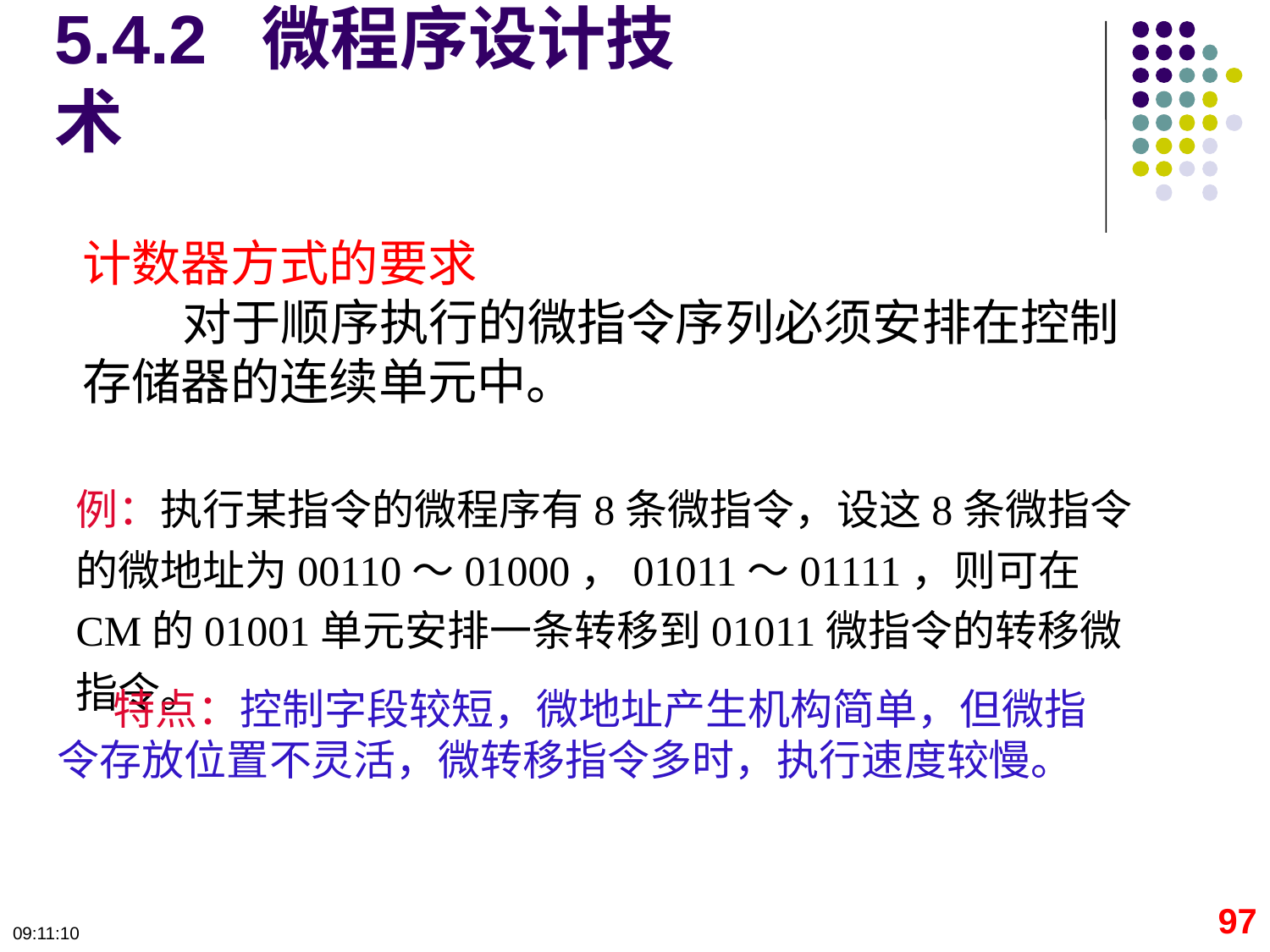

# 5.4.2  微程序设计技术
计数器方式的要求
        对于顺序执行的微指令序列必须安排在控制存储器的连续单元中。
例：执行某指令的微程序有8条微指令，设这8条微指令的微地址为00110～01000，01011～01111，则可在CM的01001单元安排一条转移到01011微指令的转移微指令。
      特点：控制字段较短，微地址产生机构简单，但微指令存放位置不灵活，微转移指令多时，执行速度较慢。
97
09:11:10